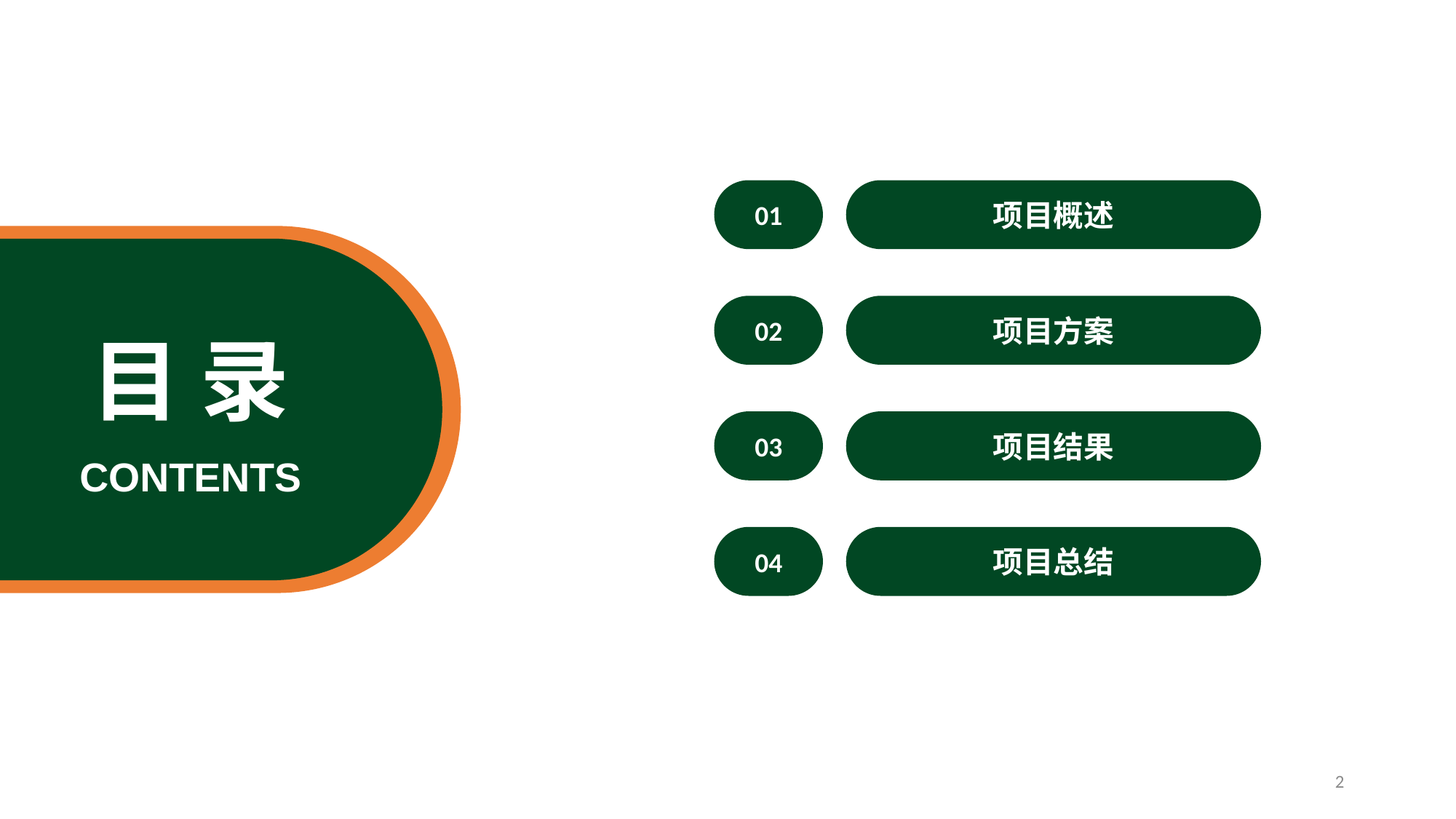

01
项目概述

02
项目方案
目 录
03
项目结果
CONTENTS
04
项目总结
2